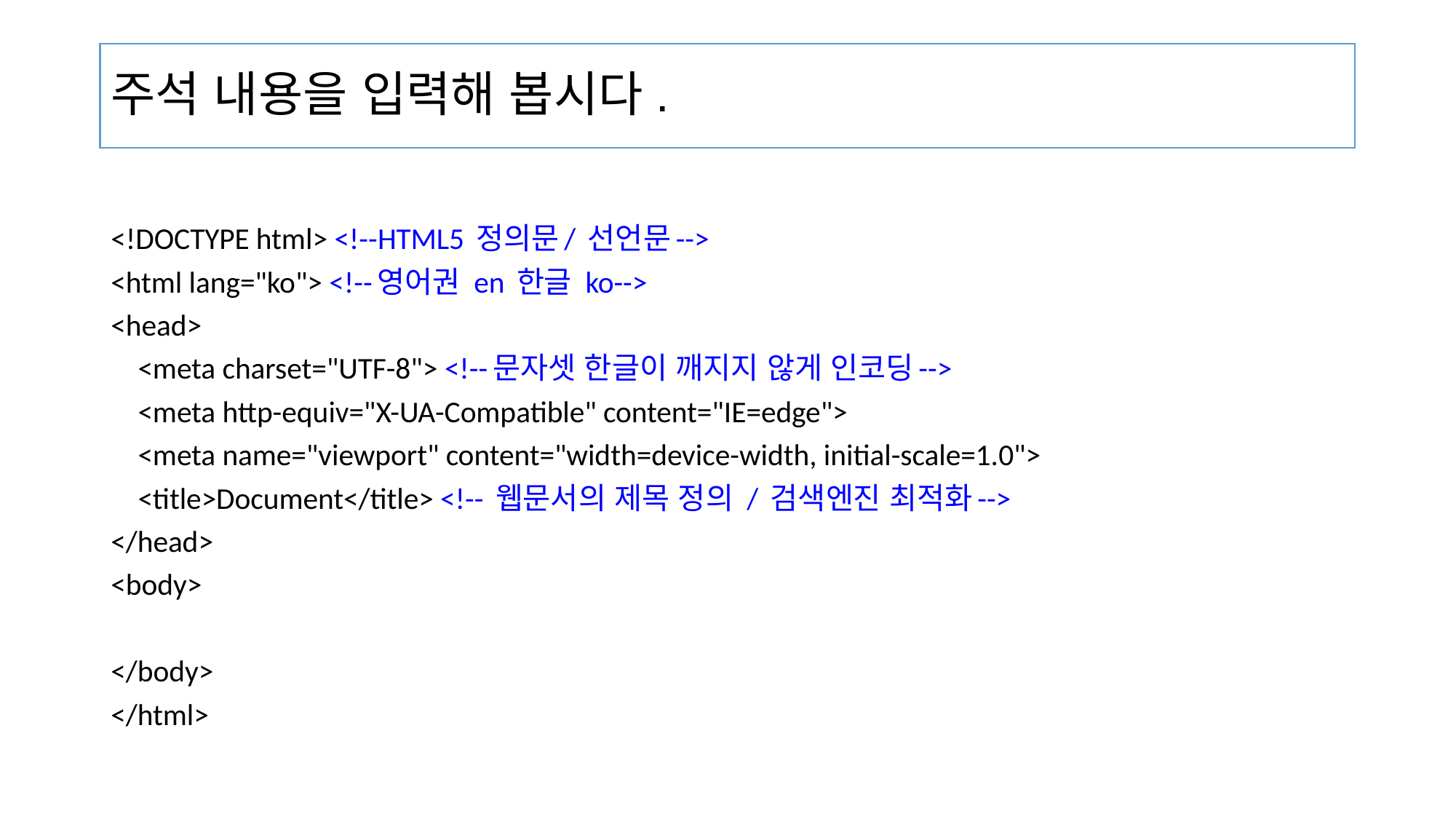

# 주석 내용을 입력해 봅시다.
<!DOCTYPE html> <!--HTML5 정의문/ 선언문-->
<html lang="ko"> <!--영어권 en 한글 ko-->
<head>
    <meta charset="UTF-8"> <!--문자셋 한글이 깨지지 않게 인코딩-->
    <meta http-equiv="X-UA-Compatible" content="IE=edge">
    <meta name="viewport" content="width=device-width, initial-scale=1.0">
    <title>Document</title> <!-- 웹문서의 제목 정의 / 검색엔진 최적화-->
</head>
<body>

</body>
</html>